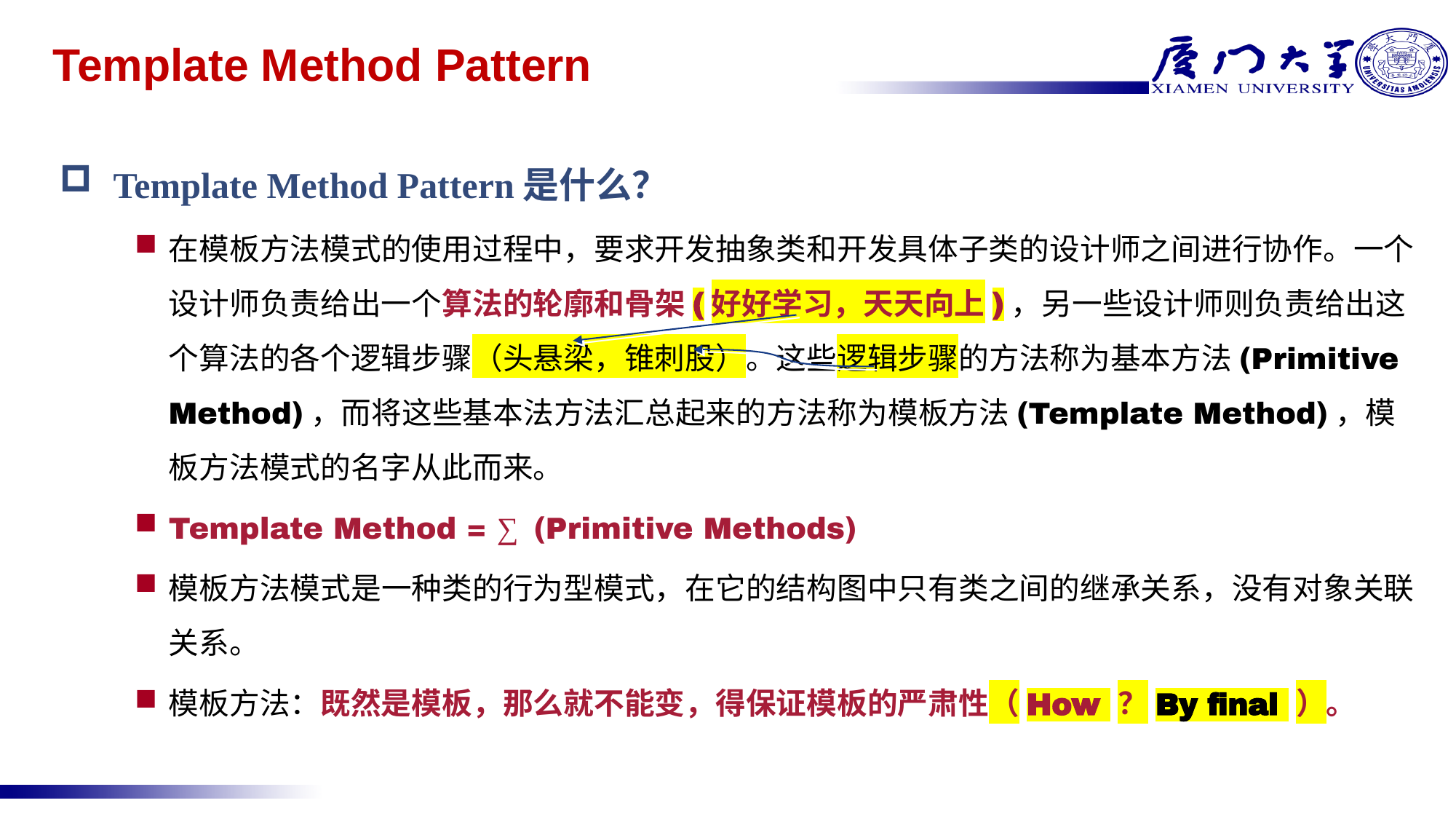

# Template Method Pattern
Template Method Pattern是什么？
在模板方法模式的使用过程中，要求开发抽象类和开发具体子类的设计师之间进行协作。一个设计师负责给出一个算法的轮廓和骨架(好好学习，天天向上)，另一些设计师则负责给出这个算法的各个逻辑步骤（头悬梁，锥刺股）。这些逻辑步骤的方法称为基本方法(Primitive Method)，而将这些基本法方法汇总起来的方法称为模板方法(Template Method)，模板方法模式的名字从此而来。
Template Method = ∑  (Primitive Methods)
模板方法模式是一种类的行为型模式，在它的结构图中只有类之间的继承关系，没有对象关联关系。
模板方法：既然是模板，那么就不能变，得保证模板的严肃性（How ？By final ）。